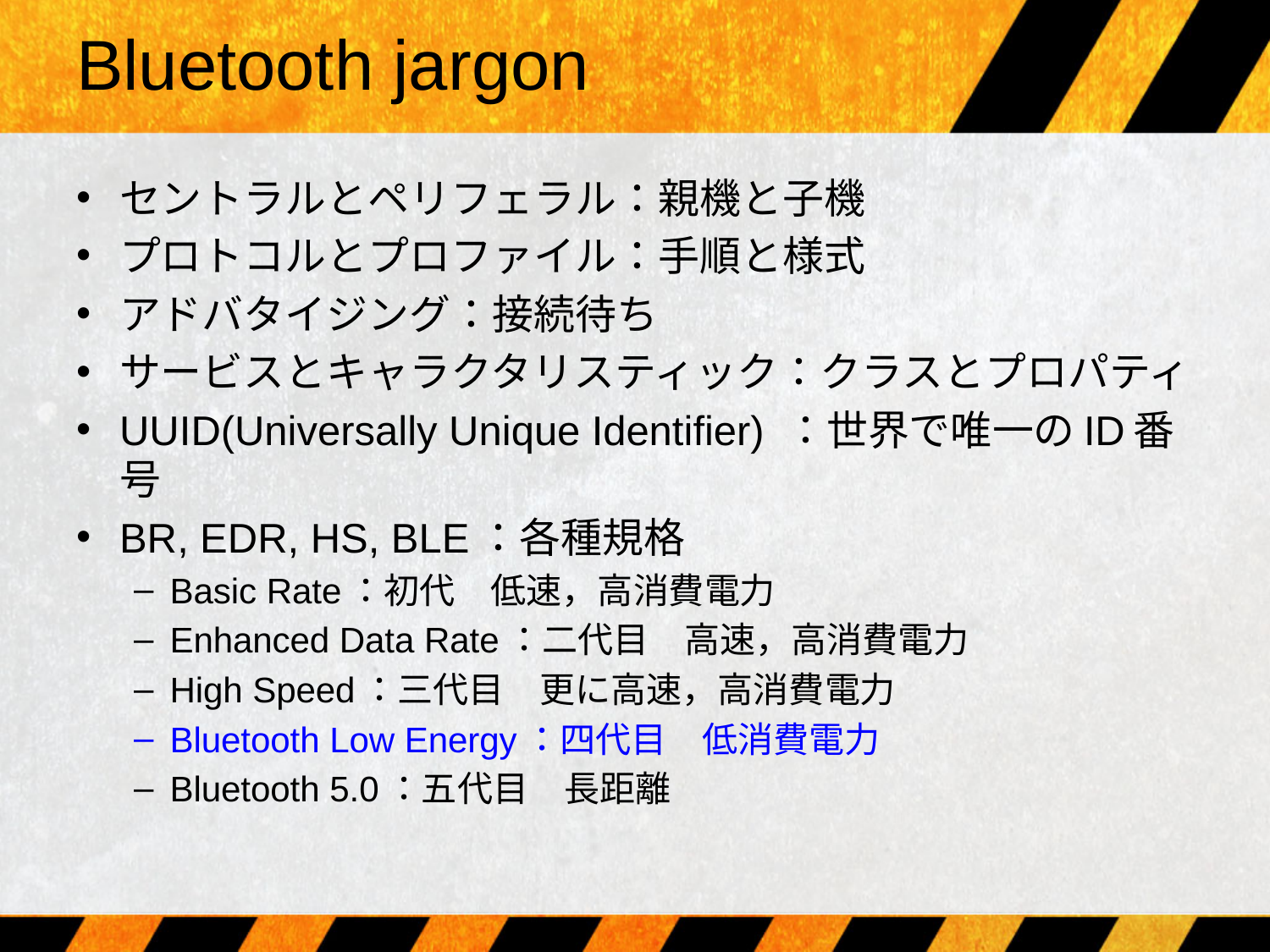

# Bluetooth jargon
セントラルとペリフェラル：親機と子機
プロトコルとプロファイル：手順と様式
アドバタイジング：接続待ち
サービスとキャラクタリスティック：クラスとプロパティ
UUID(Universally Unique Identifier) ：世界で唯一のID番号
BR, EDR, HS, BLE：各種規格
Basic Rate：初代　低速，高消費電力
Enhanced Data Rate：二代目　高速，高消費電力
High Speed：三代目　更に高速，高消費電力
Bluetooth Low Energy：四代目　低消費電力
Bluetooth 5.0：五代目　長距離